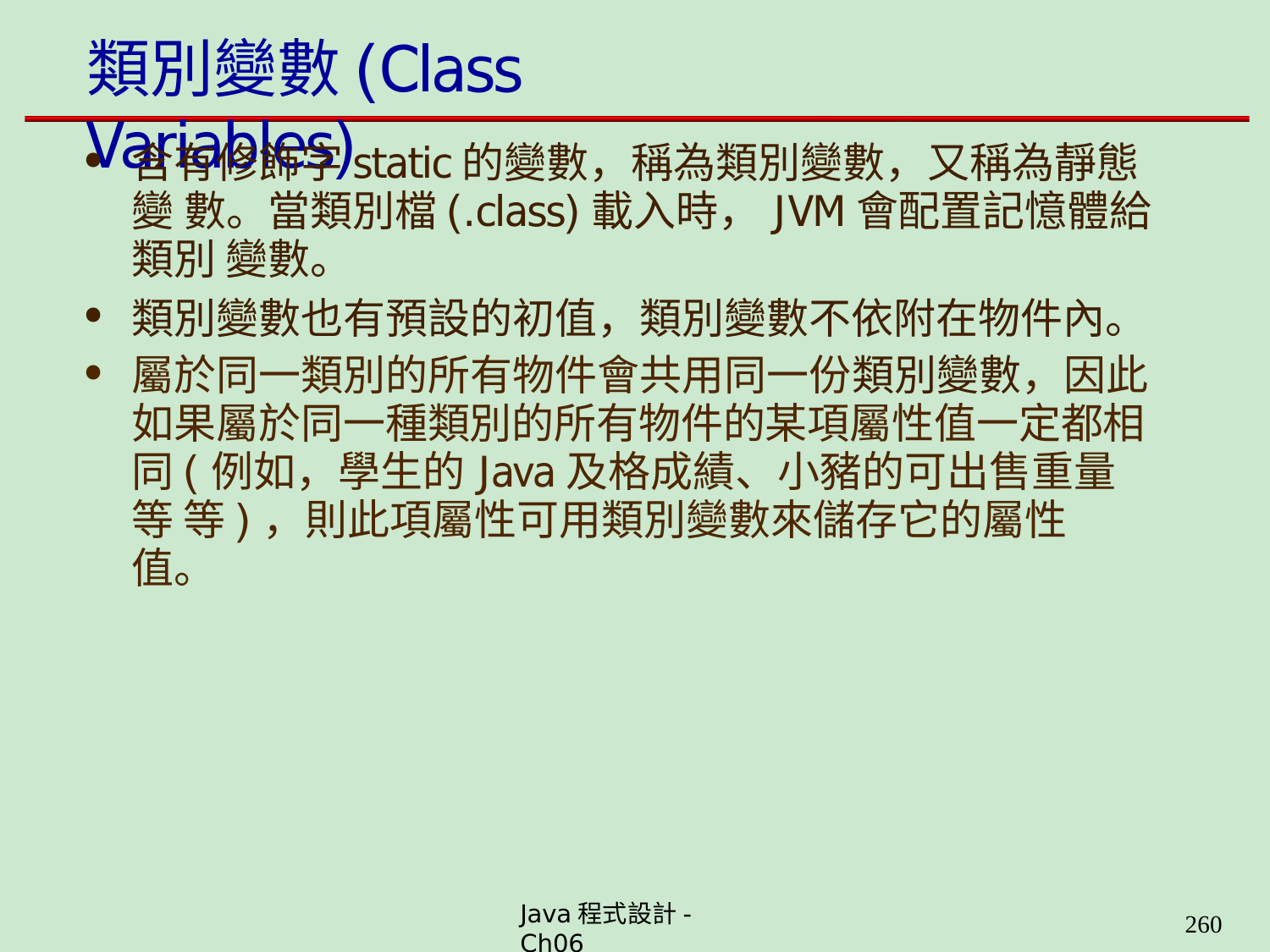

# 類別變數(Class Variables)
含有修飾字static的變數，稱為類別變數，又稱為靜態變 數。當類別檔(.class)載入時，JVM會配置記憶體給類別 變數。
類別變數也有預設的初值，類別變數不依附在物件內。
屬於同一類別的所有物件會共用同一份類別變數，因此 如果屬於同一種類別的所有物件的某項屬性值一定都相 同(例如，學生的Java及格成績、小豬的可出售重量等 等)，則此項屬性可用類別變數來儲存它的屬性值。
Java程式設計-Ch06
260